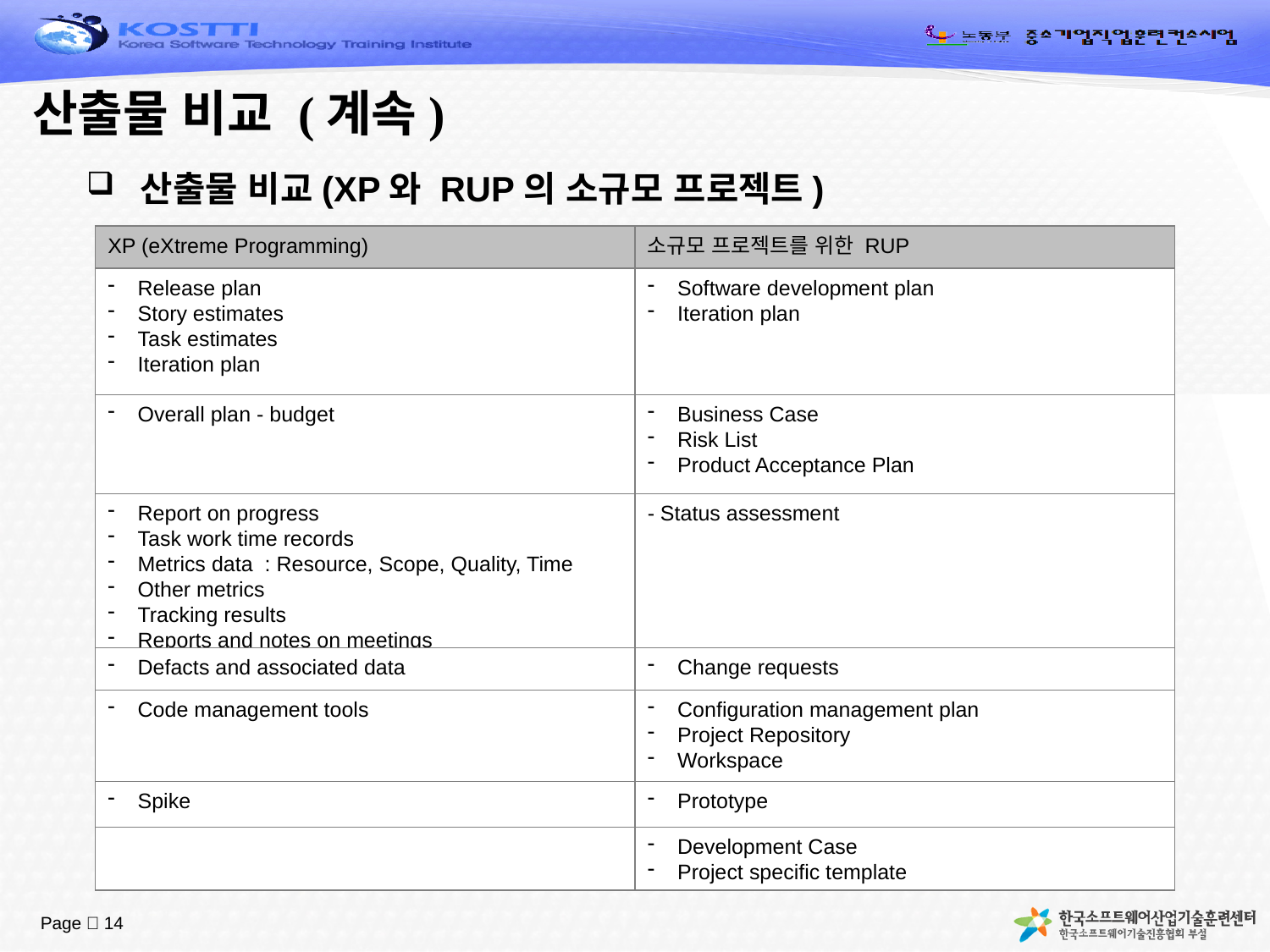

# 산출물 비교 (계속)
산출물 비교(XP와 RUP의 소규모 프로젝트)
XP (eXtreme Programming)
소규모 프로젝트를 위한 RUP
Release plan
Story estimates
Task estimates
Iteration plan
Software development plan
Iteration plan
Overall plan - budget
Business Case
Risk List
Product Acceptance Plan
Report on progress
Task work time records
Metrics data  : Resource, Scope, Quality, Time
Other metrics
Tracking results
Reports and notes on meetings
- Status assessment
Defacts and associated data
Change requests
Code management tools
Configuration management plan
Project Repository
Workspace
Spike
Prototype

Development Case
Project specific template